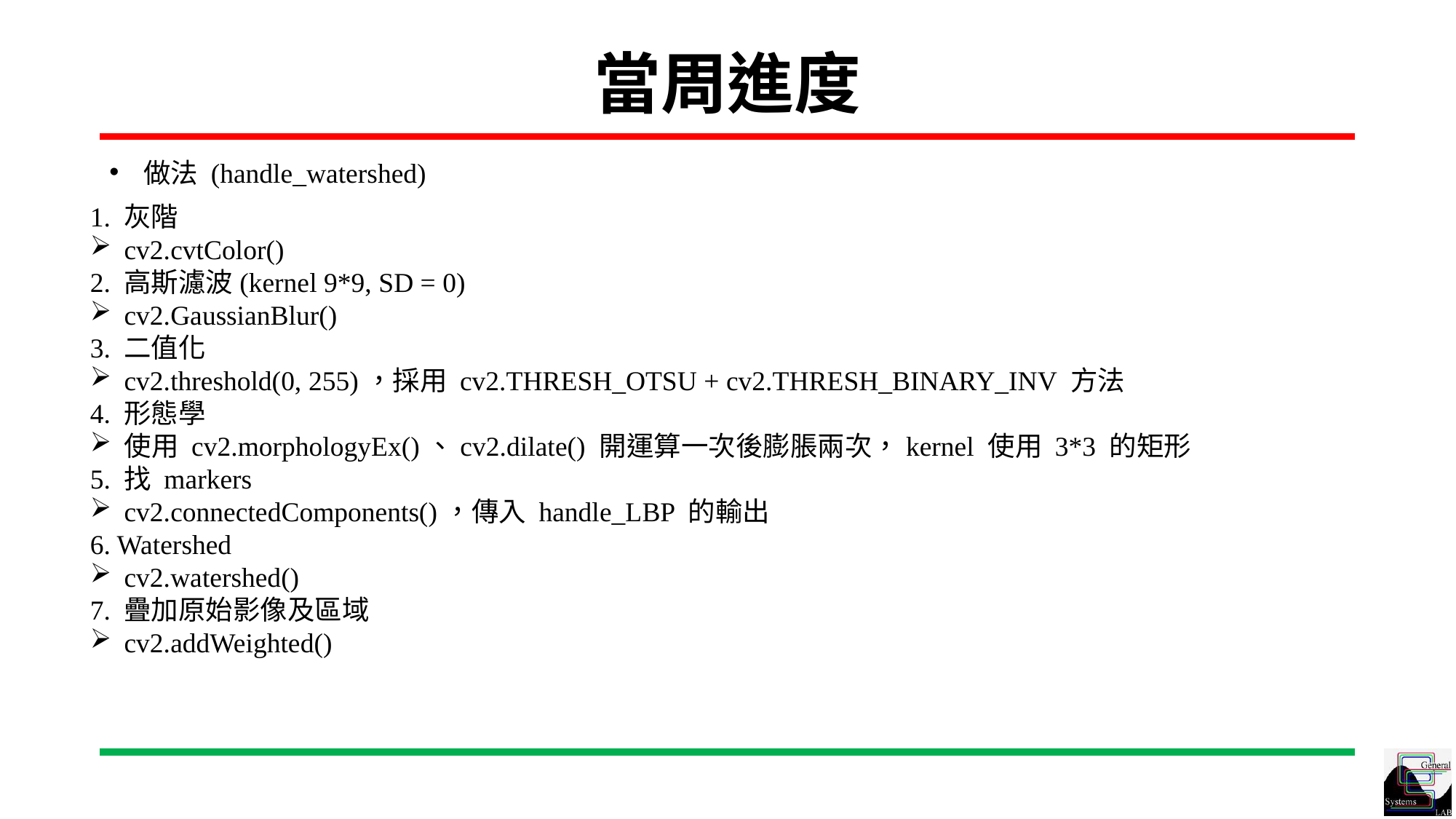

# 當周進度
做法 (handle_watershed)
1. 灰階
cv2.cvtColor()
2. 高斯濾波(kernel 9*9, SD = 0)
cv2.GaussianBlur()
3. 二值化
cv2.threshold(0, 255)，採用 cv2.THRESH_OTSU + cv2.THRESH_BINARY_INV 方法
4. 形態學
使用 cv2.morphologyEx()、cv2.dilate() 開運算一次後膨脹兩次，kernel 使用 3*3 的矩形
5. 找 markers
cv2.connectedComponents()，傳入 handle_LBP 的輸出
6. Watershed
cv2.watershed()
7. 疊加原始影像及區域
cv2.addWeighted()